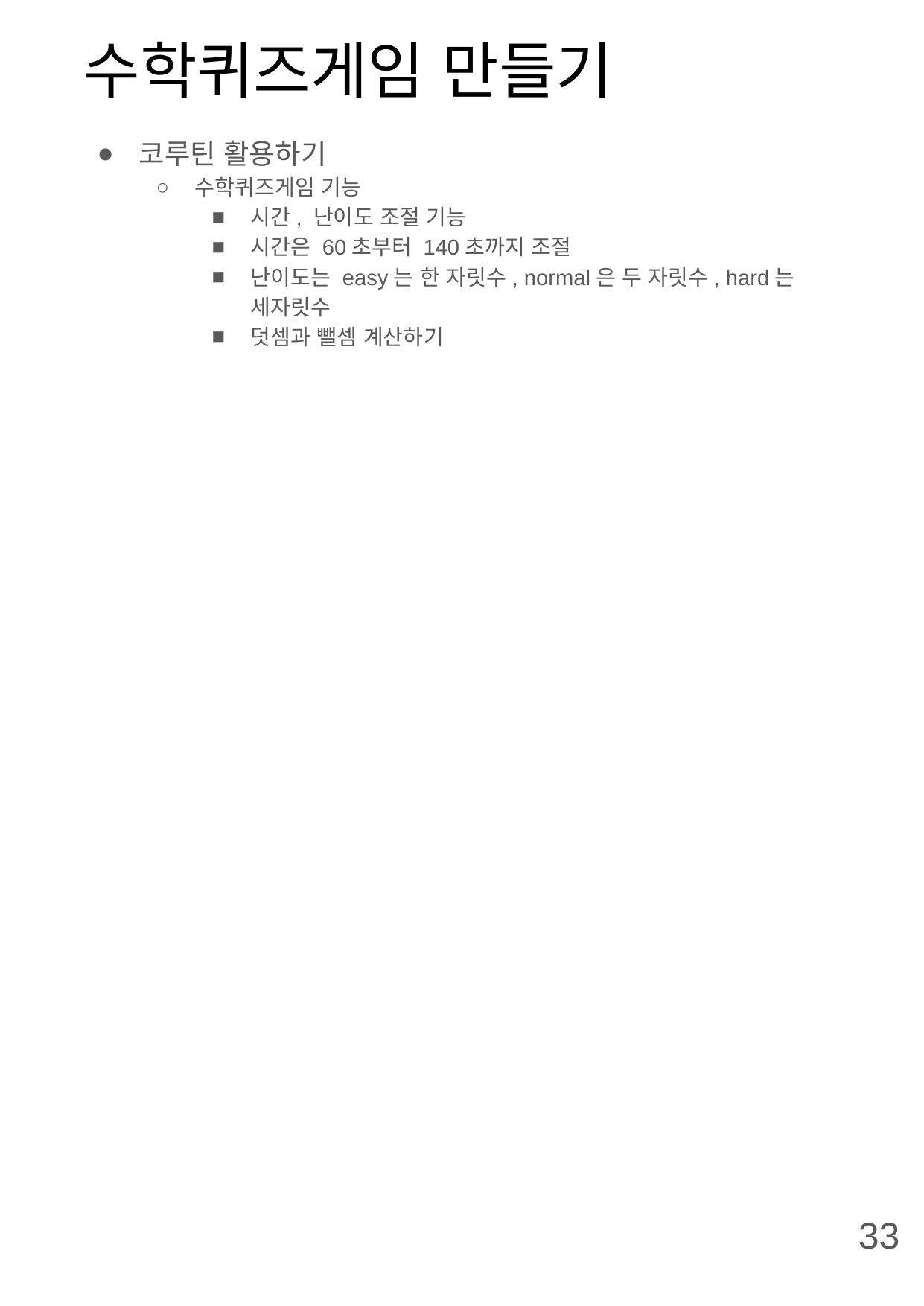

# 수학퀴즈게임 만들기
코루틴 활용하기
수학퀴즈게임 기능
시간, 난이도 조절 기능
시간은 60초부터 140초까지 조절
난이도는 easy는 한 자릿수, normal은 두 자릿수, hard는 세자릿수
덧셈과 뺄셈 계산하기
33